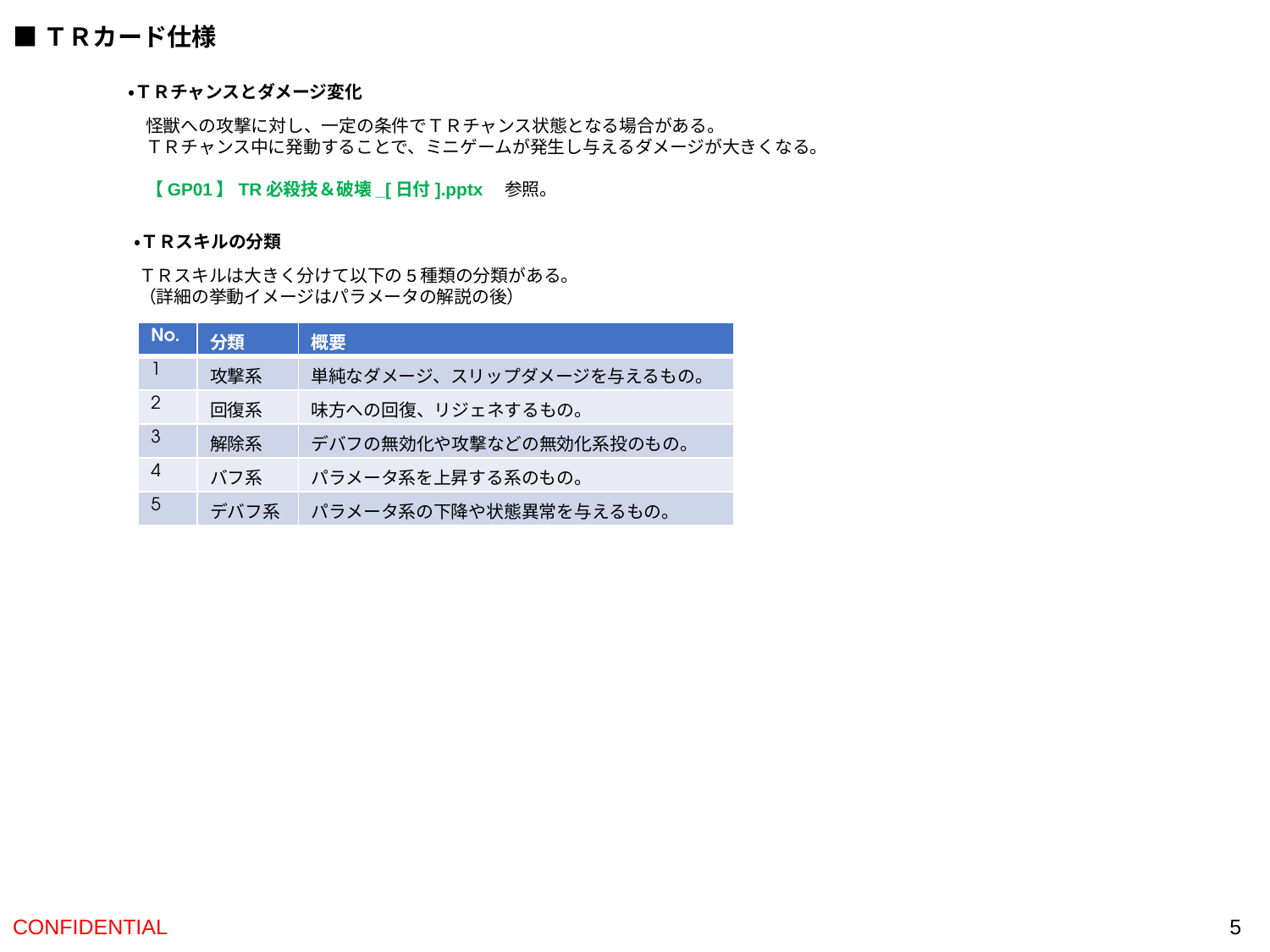

■ＴＲカード仕様
・ＴＲチャンスとダメージ変化
怪獣への攻撃に対し、一定の条件でＴＲチャンス状態となる場合がある。
ＴＲチャンス中に発動することで、ミニゲームが発生し与えるダメージが大きくなる。

【GP01】TR必殺技＆破壊_[日付].pptx　参照。
・ＴＲスキルの分類
ＴＲスキルは大きく分けて以下の5種類の分類がある。
（詳細の挙動イメージはパラメータの解説の後）
| No. | 分類 | 概要 |
| --- | --- | --- |
| 1 | 攻撃系 | 単純なダメージ、スリップダメージを与えるもの。 |
| 2 | 回復系 | 味方への回復、リジェネするもの。 |
| 3 | 解除系 | デバフの無効化や攻撃などの無効化系投のもの。 |
| 4 | バフ系 | パラメータ系を上昇する系のもの。 |
| 5 | デバフ系 | パラメータ系の下降や状態異常を与えるもの。 |
5
CONFIDENTIAL